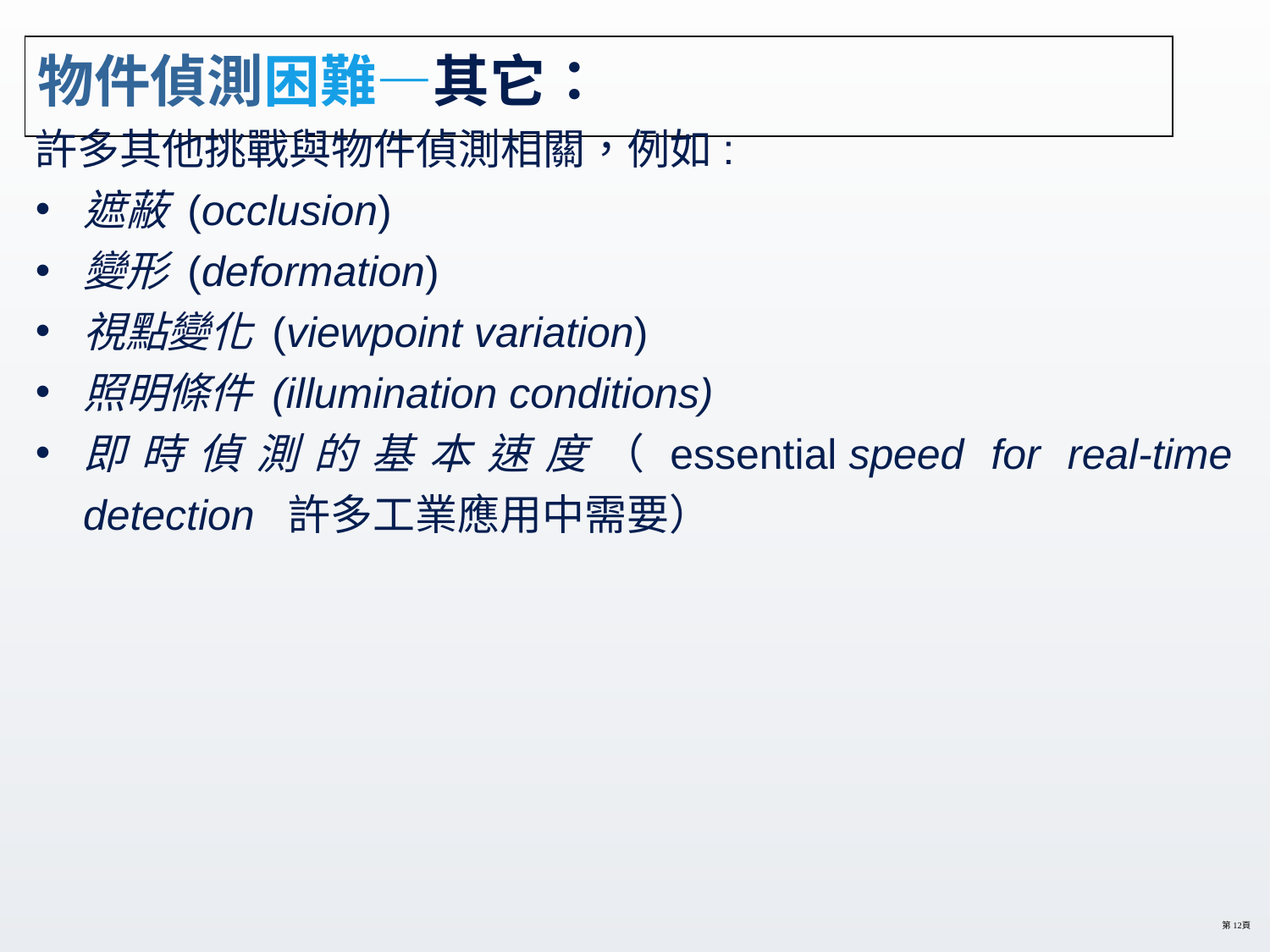

# 物件偵測困難—其它：
許多其他挑戰與物件偵測相關，例如:
遮蔽 (occlusion)
變形 (deformation)
視點變化 (viewpoint variation)
照明條件 (illumination conditions)
即時偵測的基本速度（essential speed for real-time detection  許多工業應用中需要）